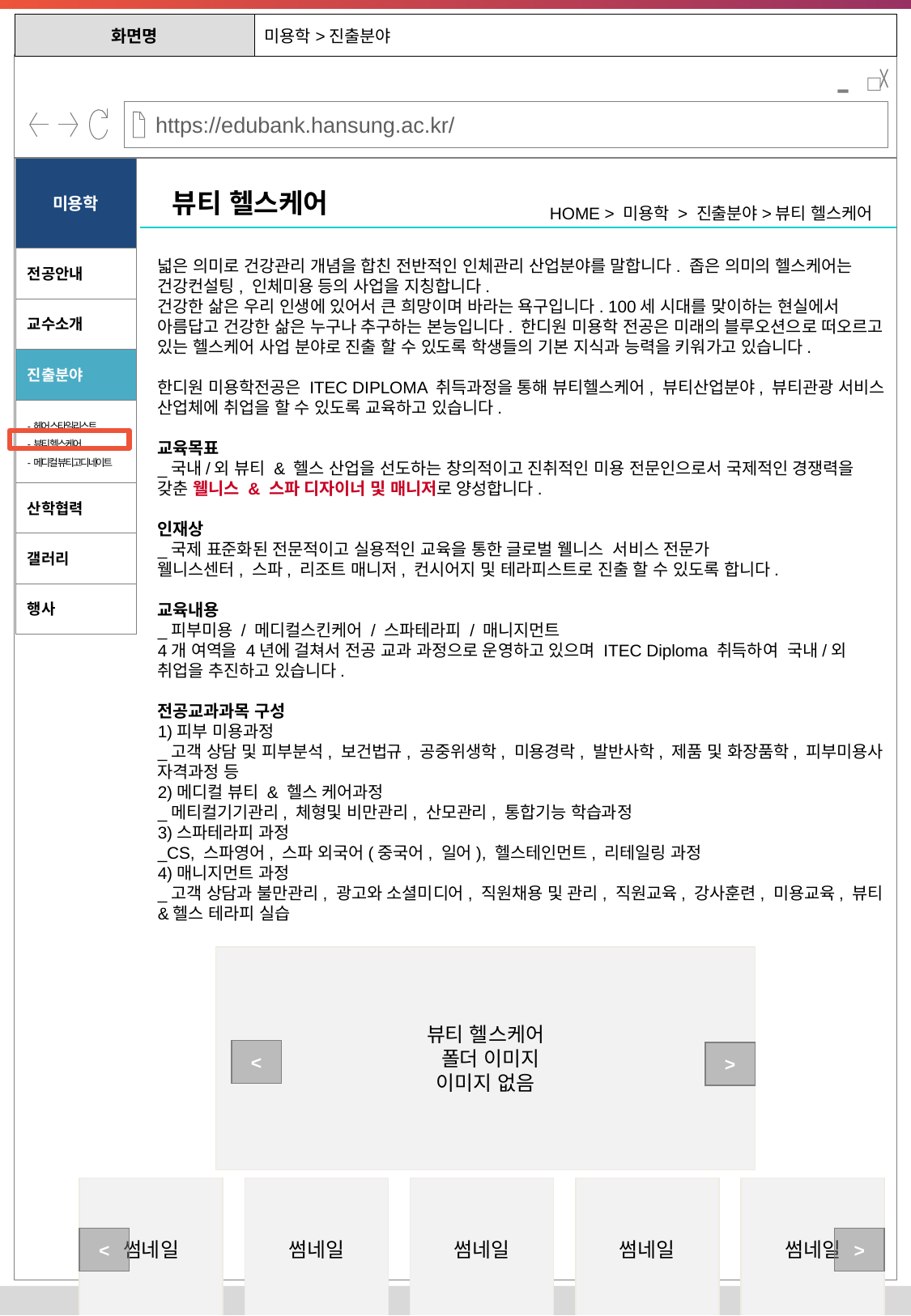

| 화면명 | 미용학>진출분야 |
| --- | --- |
-
미용학
뷰티 헬스케어
HOME > 미용학 > 진출분야>뷰티 헬스케어
전공안내
넓은 의미로 건강관리 개념을 합친 전반적인 인체관리 산업분야를 말합니다. 좁은 의미의 헬스케어는 건강컨설팅, 인체미용 등의 사업을 지칭합니다.
건강한 삶은 우리 인생에 있어서 큰 희망이며 바라는 욕구입니다. 100세 시대를 맞이하는 현실에서 아름답고 건강한 삶은 누구나 추구하는 본능입니다. 한디원 미용학 전공은 미래의 블루오션으로 떠오르고 있는 헬스케어 사업 분야로 진출 할 수 있도록 학생들의 기본 지식과 능력을 키워가고 있습니다.

한디원 미용학전공은 ITEC DIPLOMA 취득과정을 통해 뷰티헬스케어, 뷰티산업분야, 뷰티관광 서비스 산업체에 취업을 할 수 있도록 교육하고 있습니다.

교육목표
_국내/외 뷰티 & 헬스 산업을 선도하는 창의적이고 진취적인 미용 전문인으로서 국제적인 경쟁력을 갖춘 웰니스 & 스파 디자이너 및 매니저로 양성합니다.

인재상
_국제 표준화된 전문적이고 실용적인 교육을 통한 글로벌 웰니스  서비스 전문가
웰니스센터, 스파, 리조트 매니저, 컨시어지 및 테라피스트로 진출 할 수 있도록 합니다.

교육내용
_피부미용 / 메디컬스킨케어 / 스파테라피 / 매니지먼트
4개 여역을 4년에 걸쳐서 전공 교과 과정으로 운영하고 있으며 ITEC Diploma 취득하여  국내/외 취업을 추진하고 있습니다.

전공교과과목 구성
1)피부 미용과정
_고객 상담 및 피부분석, 보건법규, 공중위생학, 미용경락, 발반사학, 제품 및 화장품학, 피부미용사 자격과정 등
2)메디컬 뷰티 & 헬스 케어과정
_메티컬기기관리, 체형및 비만관리, 산모관리, 통합기능 학습과정
3)스파테라피 과정
_CS, 스파영어, 스파 외국어(중국어, 일어), 헬스테인먼트, 리테일링 과정
4)매니지먼트 과정
_고객 상담과 불만관리, 광고와 소셜미디어, 직원채용 및 관리, 직원교육, 강사훈련, 미용교육, 뷰티&헬스 테라피 실습
교수소개
진출분야
-헤어 스타일리스트
-뷰티 헬스케어
-메디컬 뷰티고디네이트

산학협력
갤러리
행사
뷰티 헬스케어
 폴더 이미지
이미지 없음
<
>
썸네일
썸네일
썸네일
썸네일
썸네일
<
>